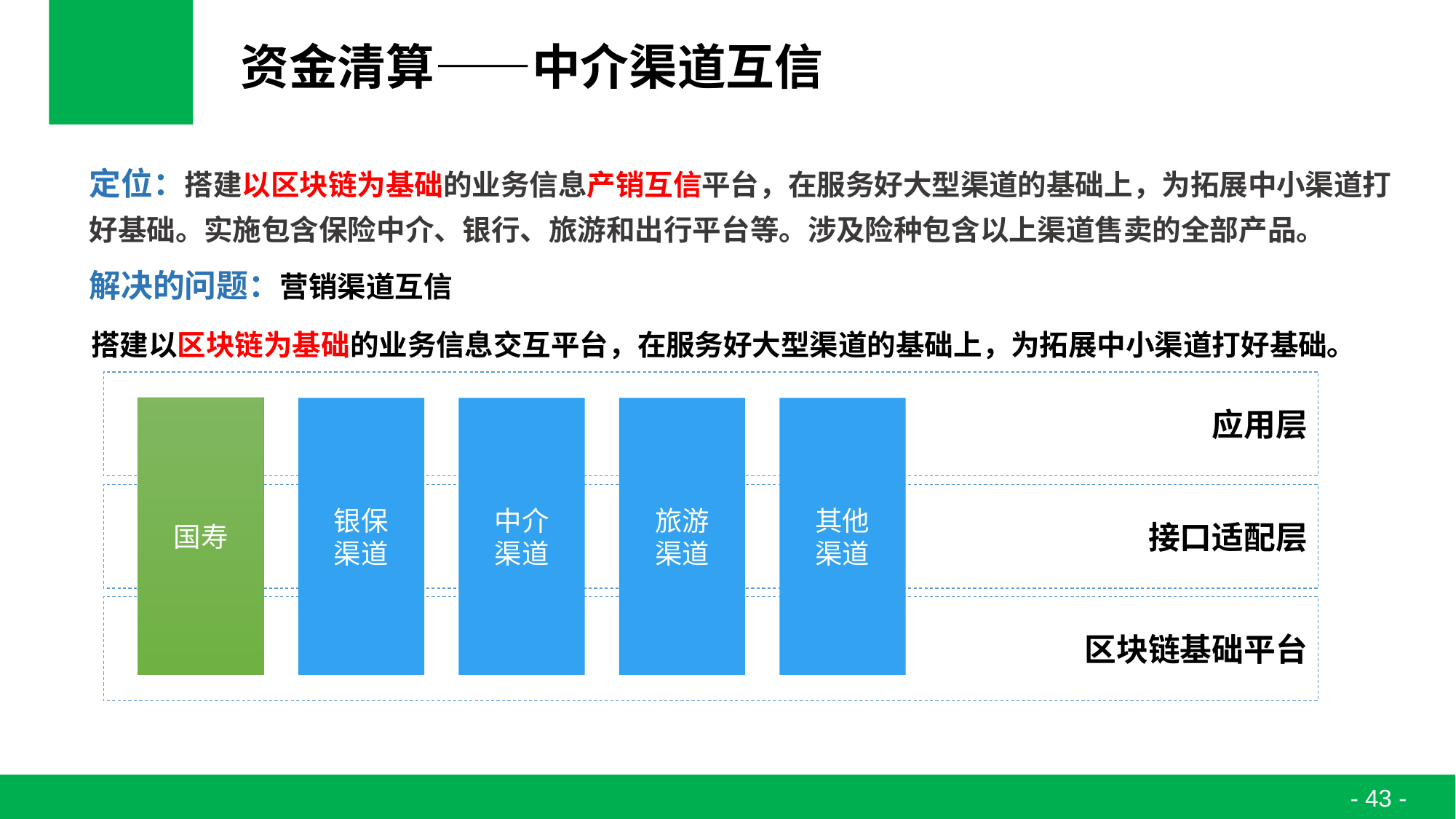

# 资金清算——中介渠道互信
定位：搭建以区块链为基础的业务信息产销互信平台，在服务好大型渠道的基础上，为拓展中小渠道打好基础。实施包含保险中介、银行、旅游和出行平台等。涉及险种包含以上渠道售卖的全部产品。
解决的问题：营销渠道互信

搭建以区块链为基础的业务信息交互平台，在服务好大型渠道的基础上，为拓展中小渠道打好基础。
应用层
国寿
银保
渠道
中介
渠道
旅游
渠道
其他
渠道
接口适配层
区块链基础平台